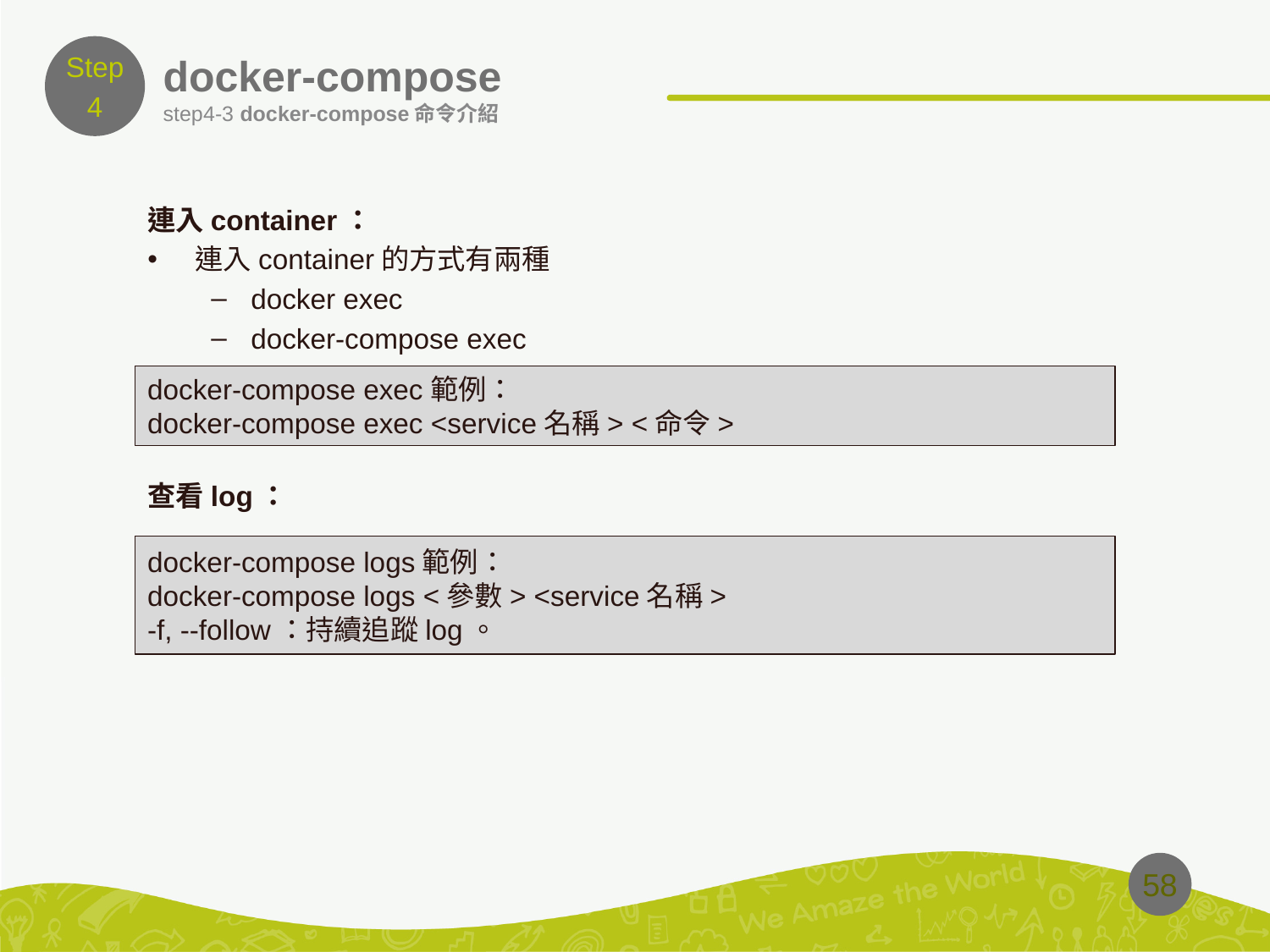

Step
4
# docker-compose
step4-3 docker-compose命令介紹
連入container：
連入container的方式有兩種
docker exec
docker-compose exec

查看log：

docker-compose exec範例：
docker-compose exec <service名稱> <命令>
docker-compose logs範例：
docker-compose logs <參數> <service名稱>
-f, --follow：持續追蹤log。
58